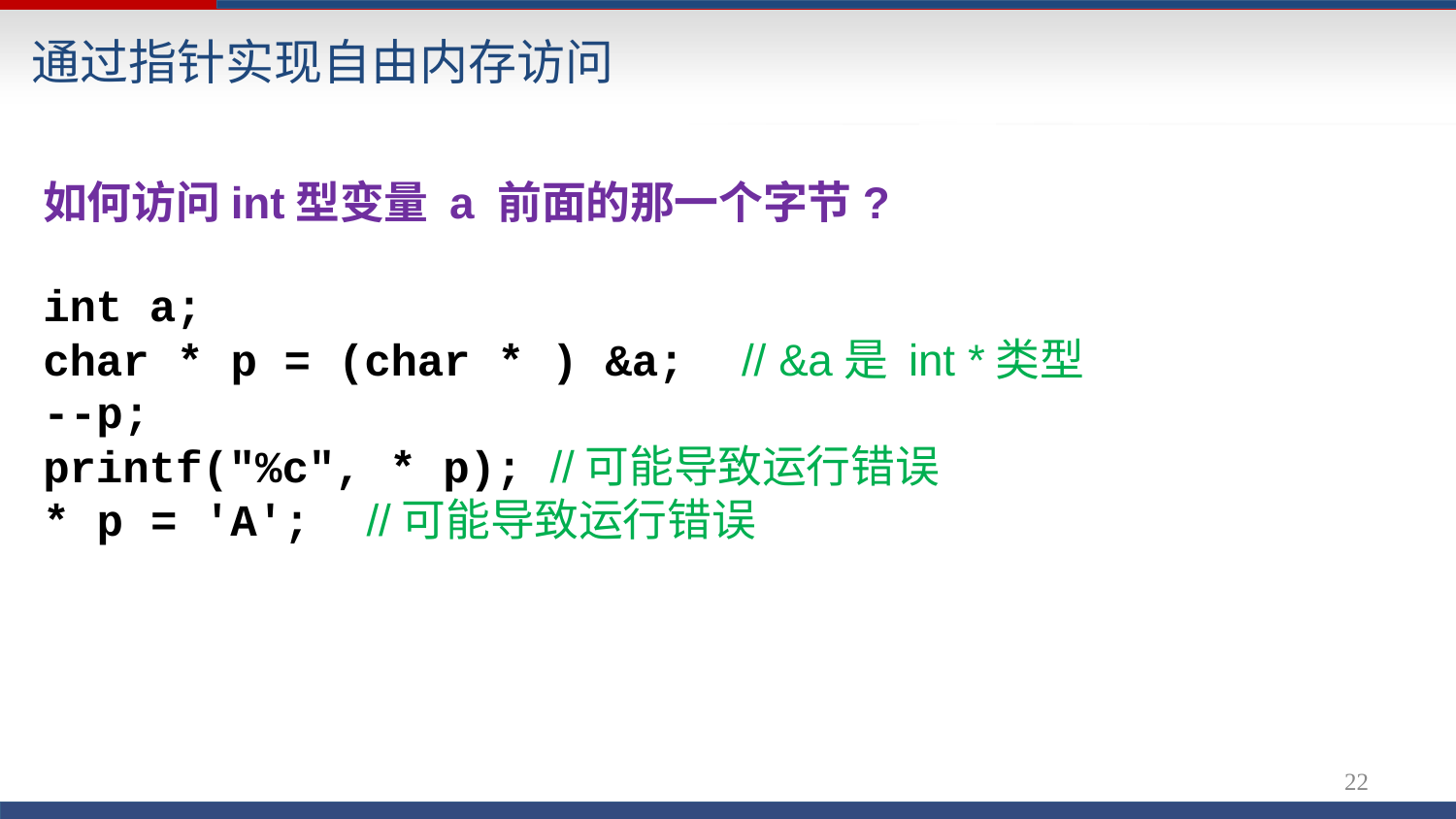

# 通过指针实现自由内存访问
如何访问int型变量 a 前面的那一个字节?
int a;
char * p = (char * ) &a;	// &a是 int *类型
--p;
printf("%c", * p); //可能导致运行错误
* p = 'A';	//可能导致运行错误
22